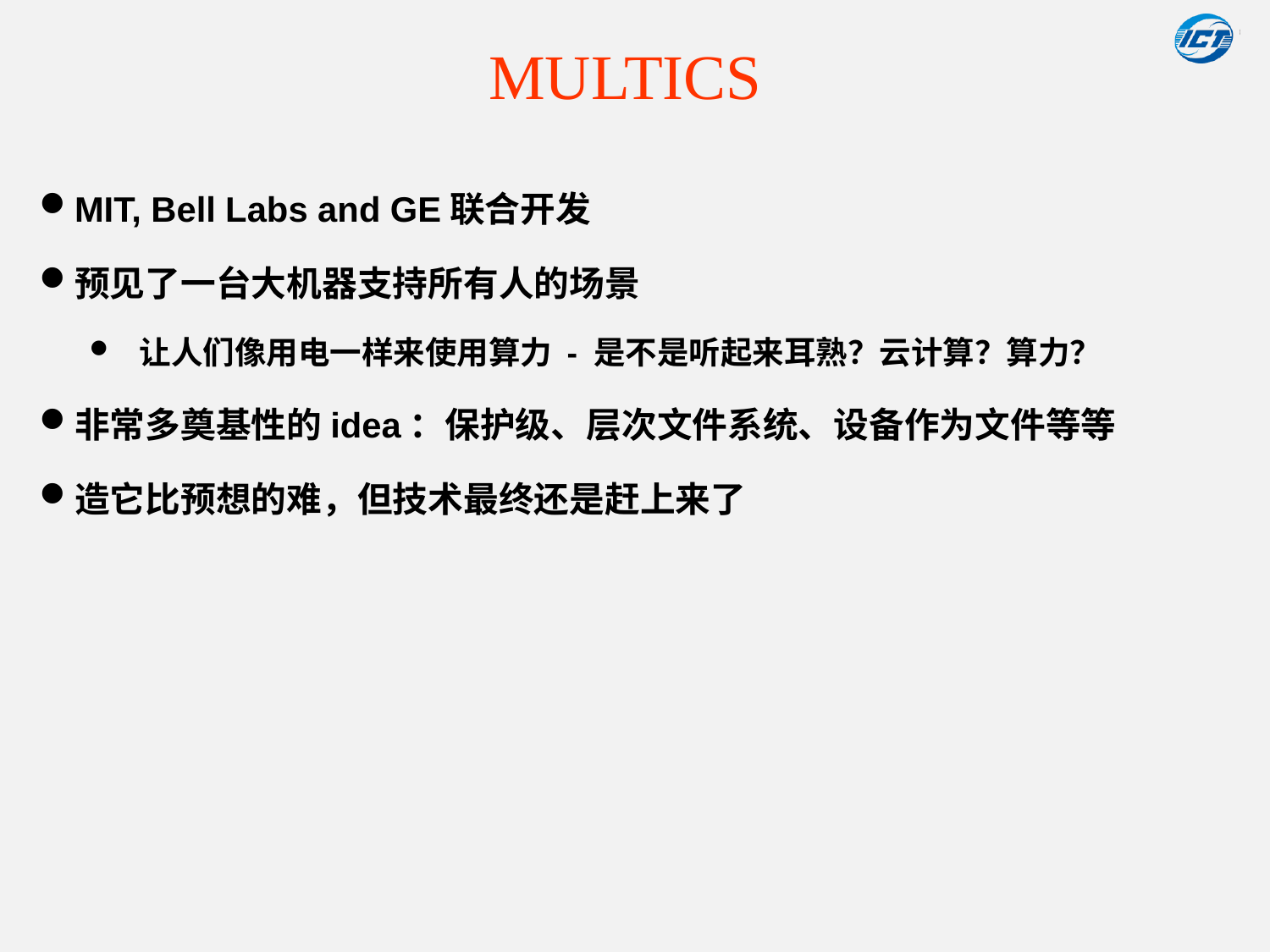

# MULTICS
MIT, Bell Labs and GE联合开发
预见了一台大机器支持所有人的场景
让人们像用电一样来使用算力 - 是不是听起来耳熟？云计算？算力？
非常多奠基性的idea：保护级、层次文件系统、设备作为文件等等
造它比预想的难，但技术最终还是赶上来了